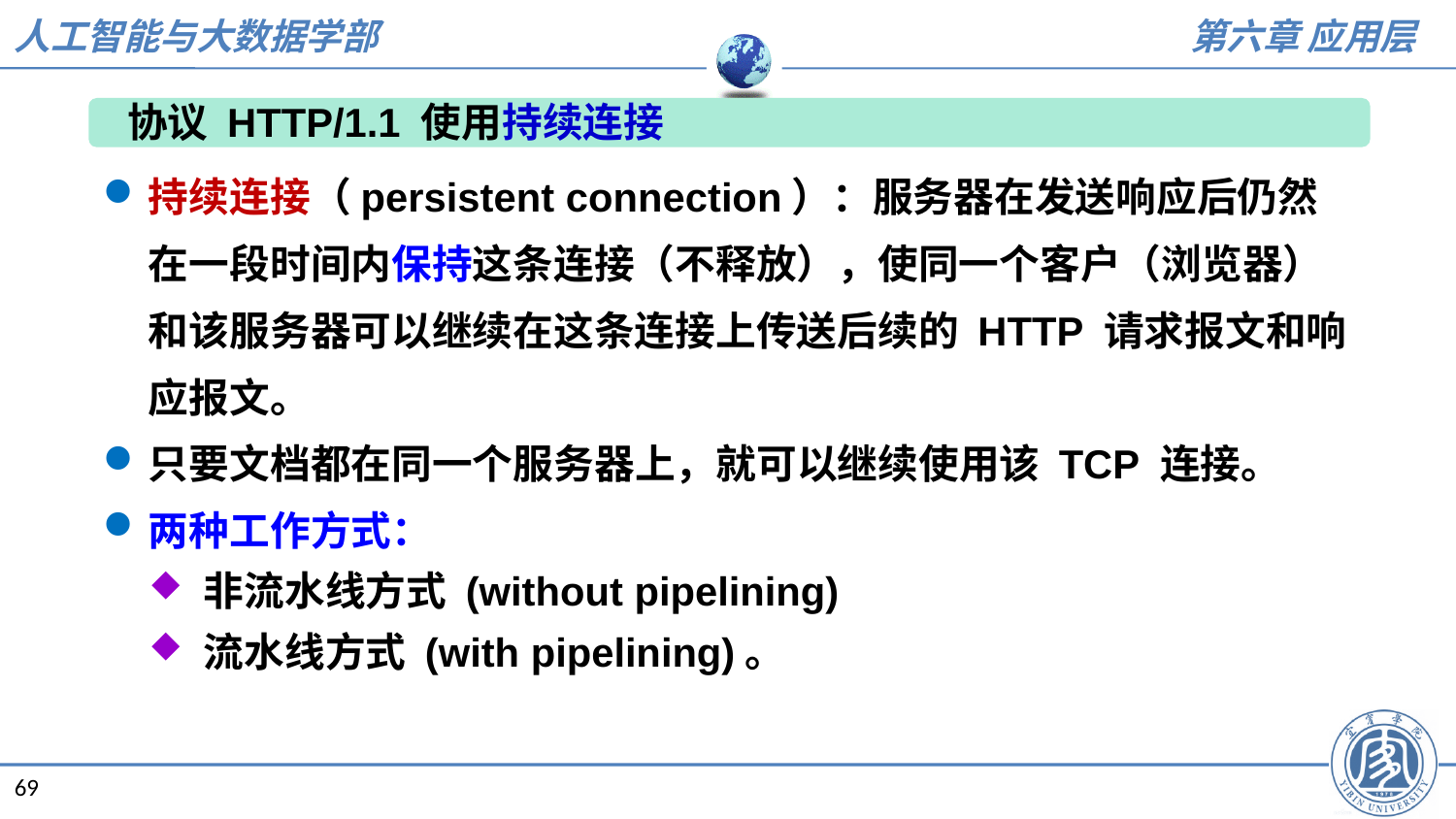

协议 HTTP/1.1 使用持续连接

持续连接（persistent connection）：服务器在发送响应后仍然在一段时间内保持这条连接（不释放），使同一个客户（浏览器）和该服务器可以继续在这条连接上传送后续的 HTTP 请求报文和响应报文。
只要文档都在同一个服务器上，就可以继续使用该 TCP 连接。
两种工作方式：
非流水线方式 (without pipelining)
流水线方式 (with pipelining)。
69